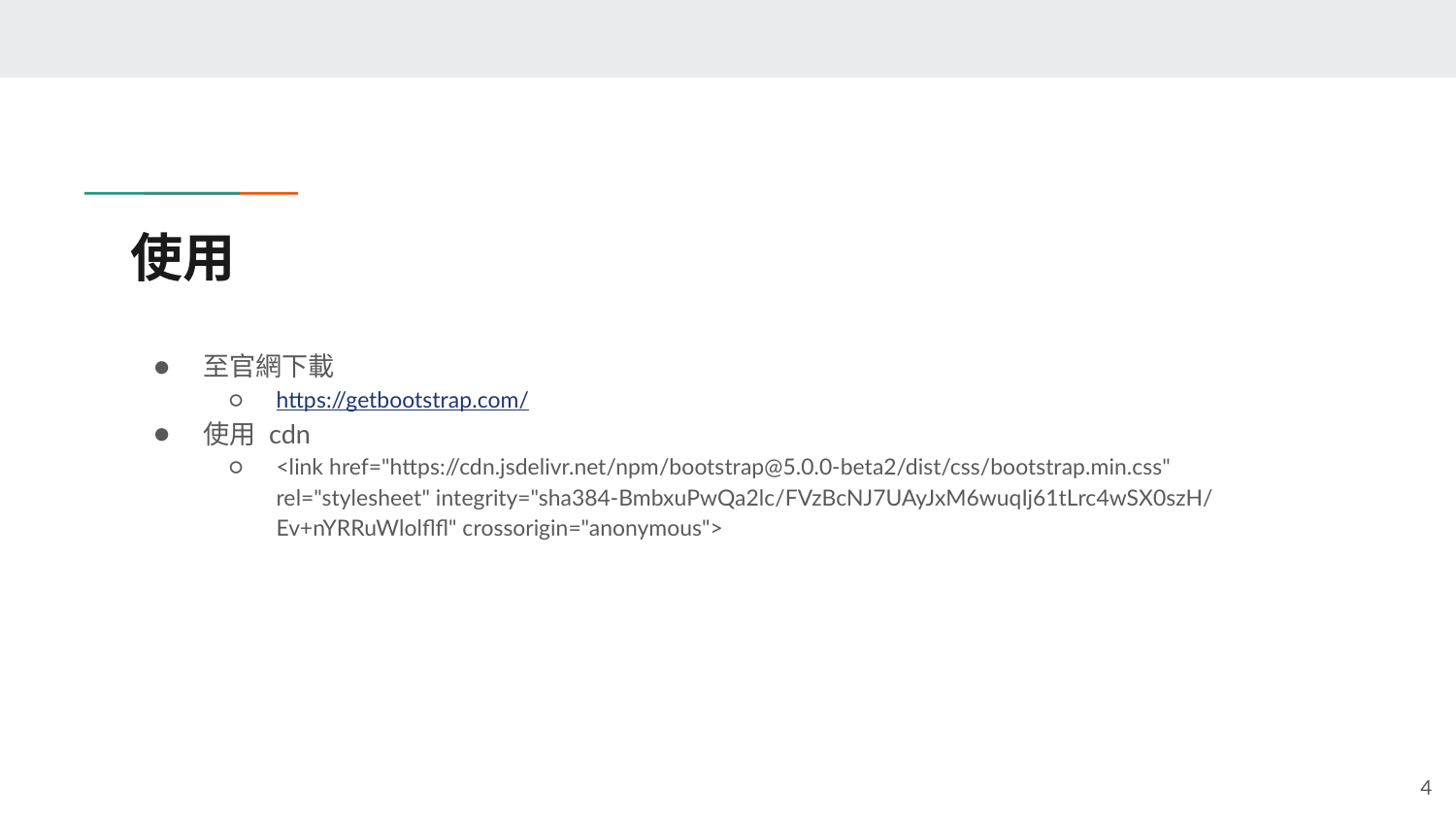

# 使用
至官網下載
https://getbootstrap.com/
使用 cdn
<link href="https://cdn.jsdelivr.net/npm/bootstrap@5.0.0-beta2/dist/css/bootstrap.min.css" rel="stylesheet" integrity="sha384-BmbxuPwQa2lc/FVzBcNJ7UAyJxM6wuqIj61tLrc4wSX0szH/Ev+nYRRuWlolflfl" crossorigin="anonymous">

4